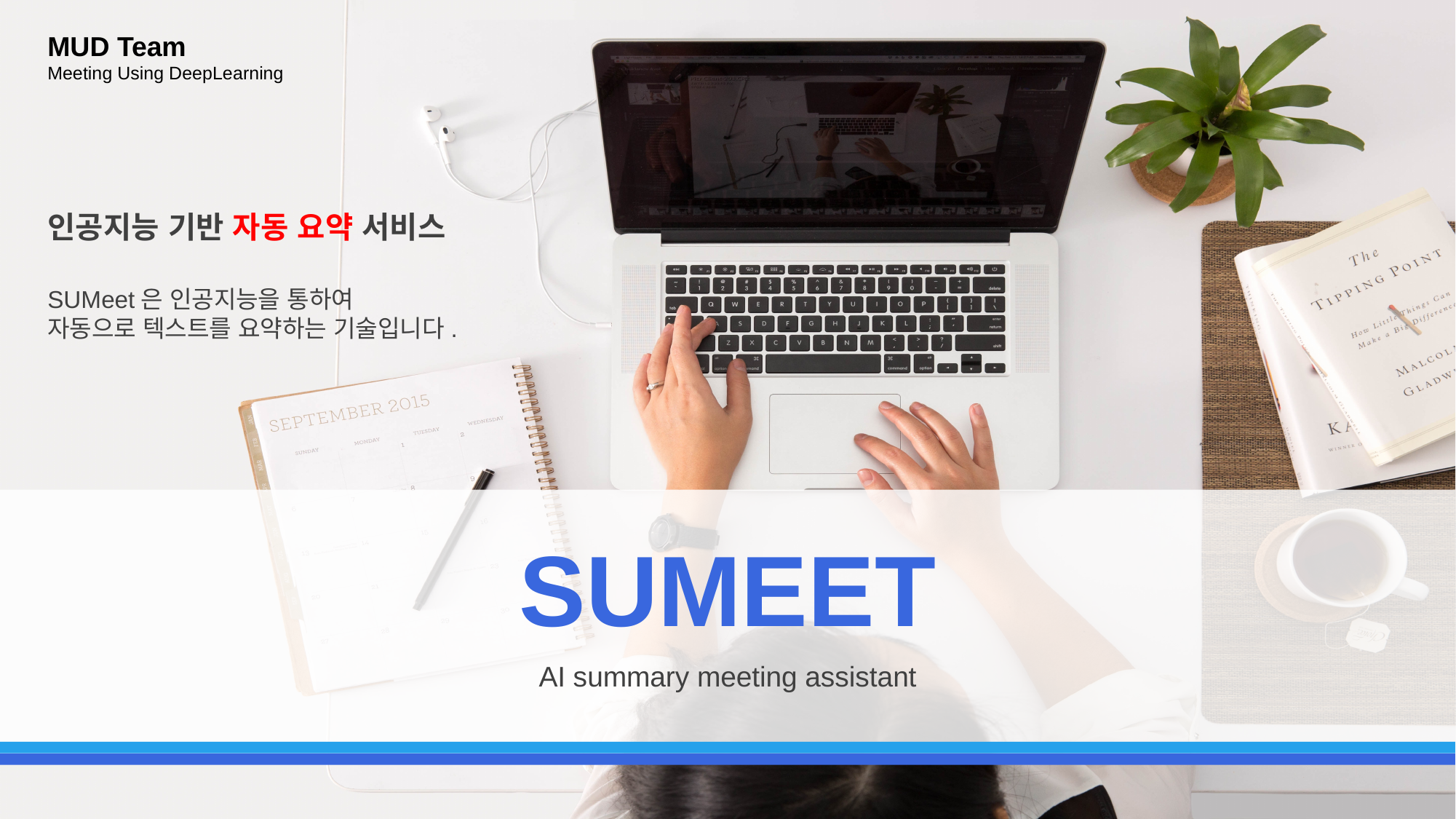

MUD Team
Meeting Using DeepLearning

인공지능 기반 자동 요약 서비스
SUMeet은 인공지능을 통하여
자동으로 텍스트를 요약하는 기술입니다.
SUMEET
AI summary meeting assistant